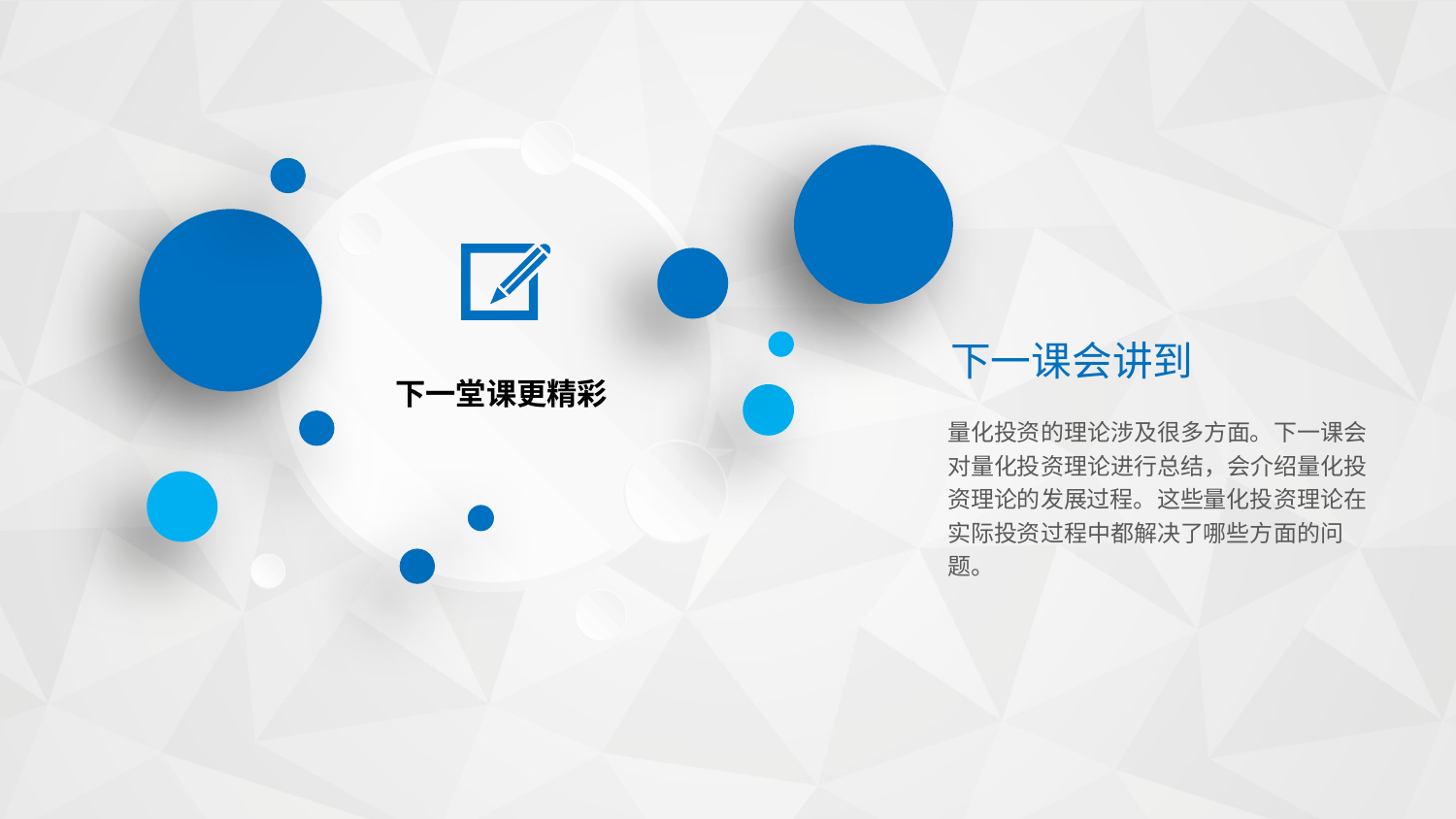

下一课会讲到

下一堂课更精彩

量化投资的理论涉及很多方面。下一课会对量化投资理论进行总结，会介绍量化投资理论的发展过程。这些量化投资理论在实际投资过程中都解决了哪些方面的问题。

延迟符